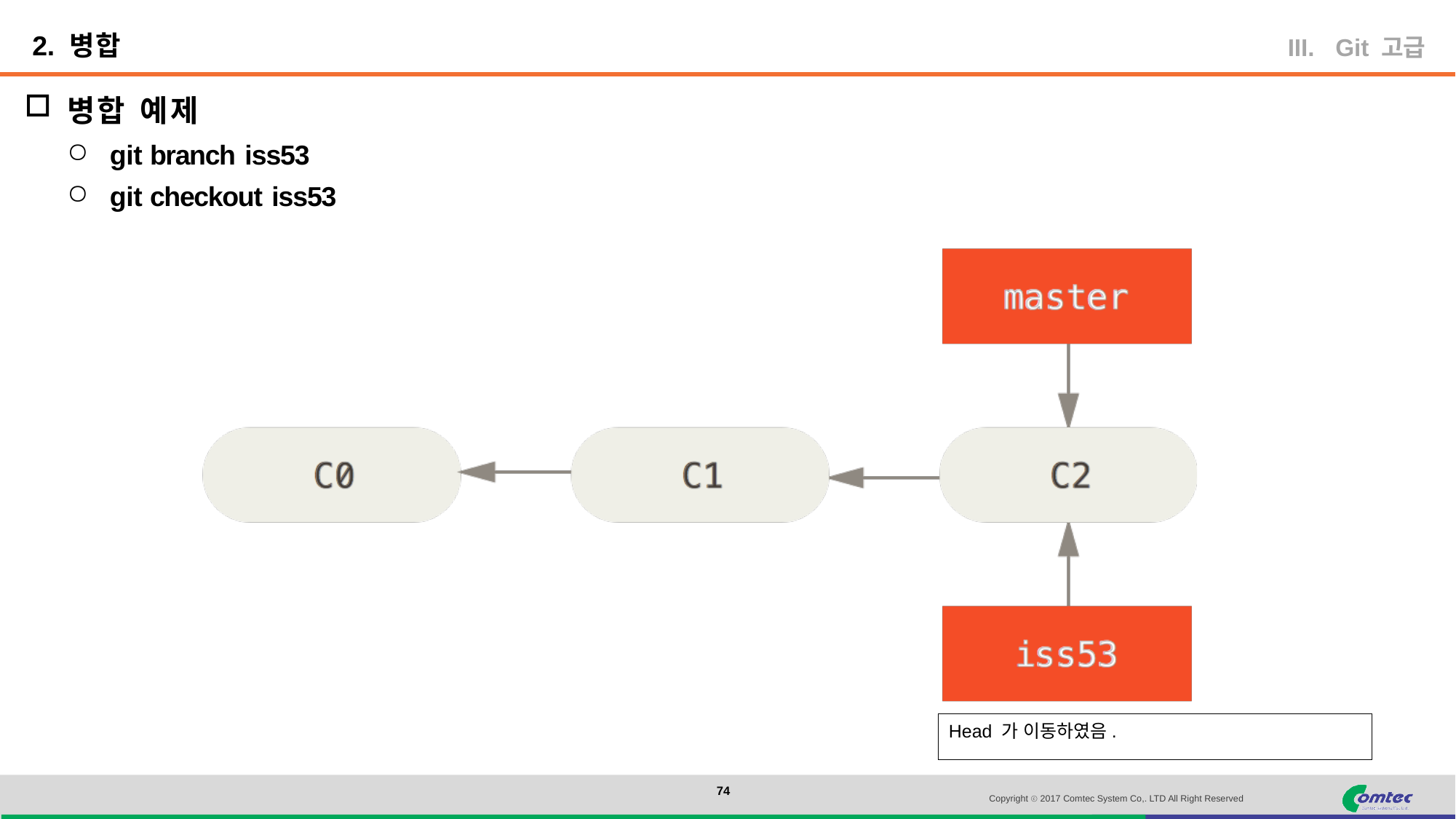

2. 병합
Git 고급
병합 예제
git branch iss53
git checkout iss53

Head 가 이동하였음.